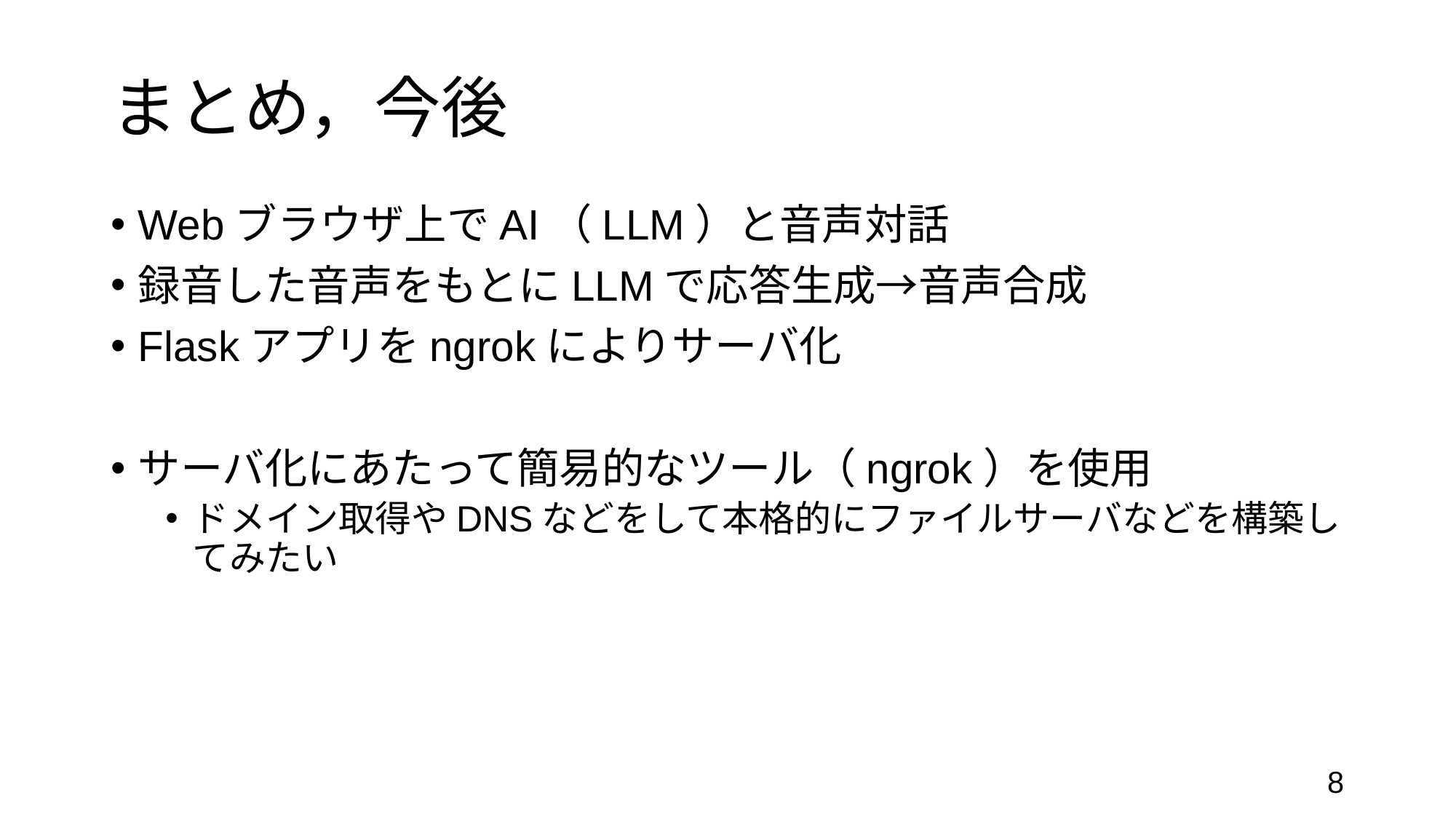

# まとめ，今後
Webブラウザ上でAI（LLM）と音声対話
録音した音声をもとにLLMで応答生成→音声合成
Flaskアプリをngrokによりサーバ化

サーバ化にあたって簡易的なツール（ngrok）を使用
ドメイン取得やDNSなどをして本格的にファイルサーバなどを構築してみたい

8